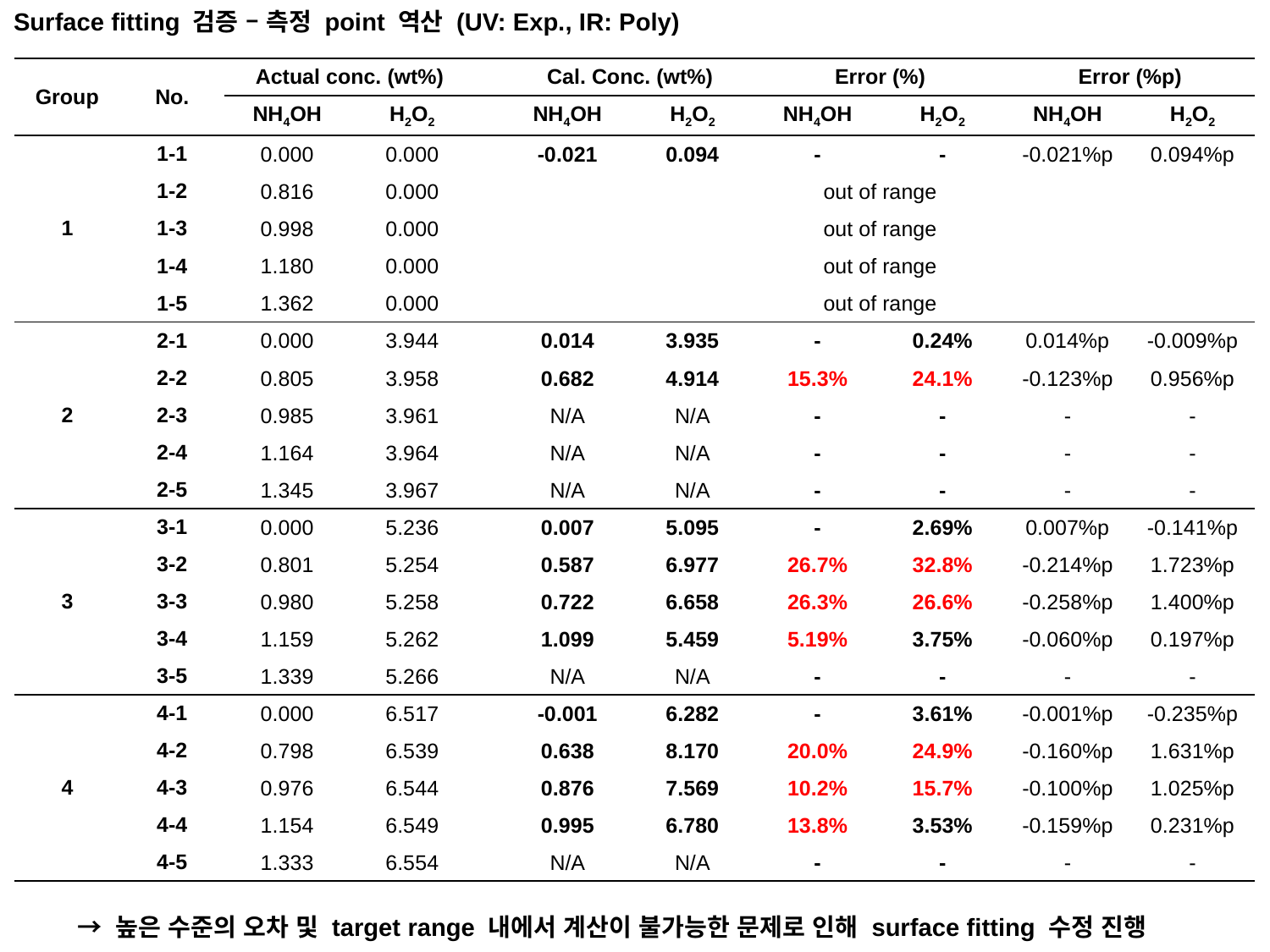

Surface fitting 검증 – 측정 point 역산 (UV: Exp., IR: Poly)
| Group | No. | Actual conc. (wt%) |  |  | Cal. Conc. (wt%) |  | Error (%) |  | Error (%p) |  |
| --- | --- | --- | --- | --- | --- | --- | --- | --- | --- | --- |
|  |  | NH4OH | H2O2 |  | NH4OH | H2O2 | NH4OH | H2O2 | NH4OH | H2O2 |
| 1 | 1-1 | 0.000 | 0.000 |  | -0.021 | 0.094 | - | - | -0.021%p | 0.094%p |
|  | 1-2 | 0.816 | 0.000 |  | out of range |  |  |  |  |  |
|  | 1-3 | 0.998 | 0.000 |  | out of range |  |  |  |  |  |
|  | 1-4 | 1.180 | 0.000 |  | out of range |  |  |  |  |  |
|  | 1-5 | 1.362 | 0.000 |  | out of range |  |  |  |  |  |
| 2 | 2-1 | 0.000 | 3.944 |  | 0.014 | 3.935 | - | 0.24% | 0.014%p | -0.009%p |
|  | 2-2 | 0.805 | 3.958 |  | 0.682 | 4.914 | 15.3% | 24.1% | -0.123%p | 0.956%p |
|  | 2-3 | 0.985 | 3.961 |  | N/A | N/A | - | - | - | - |
|  | 2-4 | 1.164 | 3.964 |  | N/A | N/A | - | - | - | - |
|  | 2-5 | 1.345 | 3.967 |  | N/A | N/A | - | - | - | - |
| 3 | 3-1 | 0.000 | 5.236 |  | 0.007 | 5.095 | - | 2.69% | 0.007%p | -0.141%p |
|  | 3-2 | 0.801 | 5.254 |  | 0.587 | 6.977 | 26.7% | 32.8% | -0.214%p | 1.723%p |
|  | 3-3 | 0.980 | 5.258 |  | 0.722 | 6.658 | 26.3% | 26.6% | -0.258%p | 1.400%p |
|  | 3-4 | 1.159 | 5.262 |  | 1.099 | 5.459 | 5.19% | 3.75% | -0.060%p | 0.197%p |
|  | 3-5 | 1.339 | 5.266 |  | N/A | N/A | - | - | - | - |
| 4 | 4-1 | 0.000 | 6.517 |  | -0.001 | 6.282 | - | 3.61% | -0.001%p | -0.235%p |
|  | 4-2 | 0.798 | 6.539 |  | 0.638 | 8.170 | 20.0% | 24.9% | -0.160%p | 1.631%p |
|  | 4-3 | 0.976 | 6.544 |  | 0.876 | 7.569 | 10.2% | 15.7% | -0.100%p | 1.025%p |
|  | 4-4 | 1.154 | 6.549 |  | 0.995 | 6.780 | 13.8% | 3.53% | -0.159%p | 0.231%p |
|  | 4-5 | 1.333 | 6.554 |  | N/A | N/A | - | - | - | - |
→ 높은 수준의 오차 및 target range 내에서 계산이 불가능한 문제로 인해 surface fitting 수정 진행